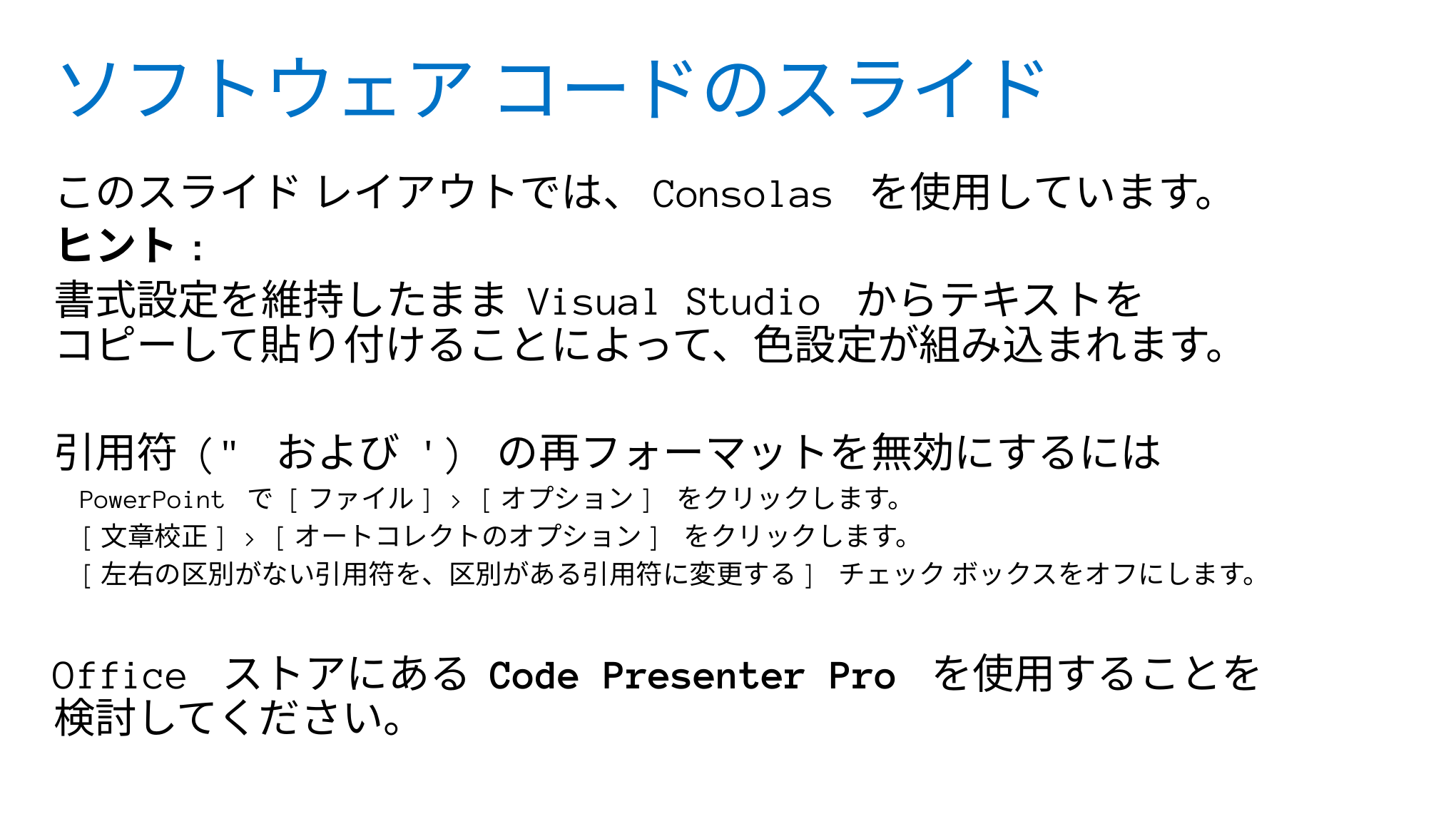

# ソフトウェア コードのスライド
このスライド レイアウトでは、Consolas を使用しています。
ヒント:
書式設定を維持したまま Visual Studio からテキストを
コピーして貼り付けることによって、色設定が組み込まれます。

引用符 (" および ') の再フォーマットを無効にするには
PowerPoint で [ファイル] > [オプション] をクリックします。
[文章校正] > [オートコレクトのオプション] をクリックします。
[左右の区別がない引用符を、区別がある引用符に変更する] チェック ボックスをオフにします。

Office ストアにある Code Presenter Pro を使用することを
検討してください。